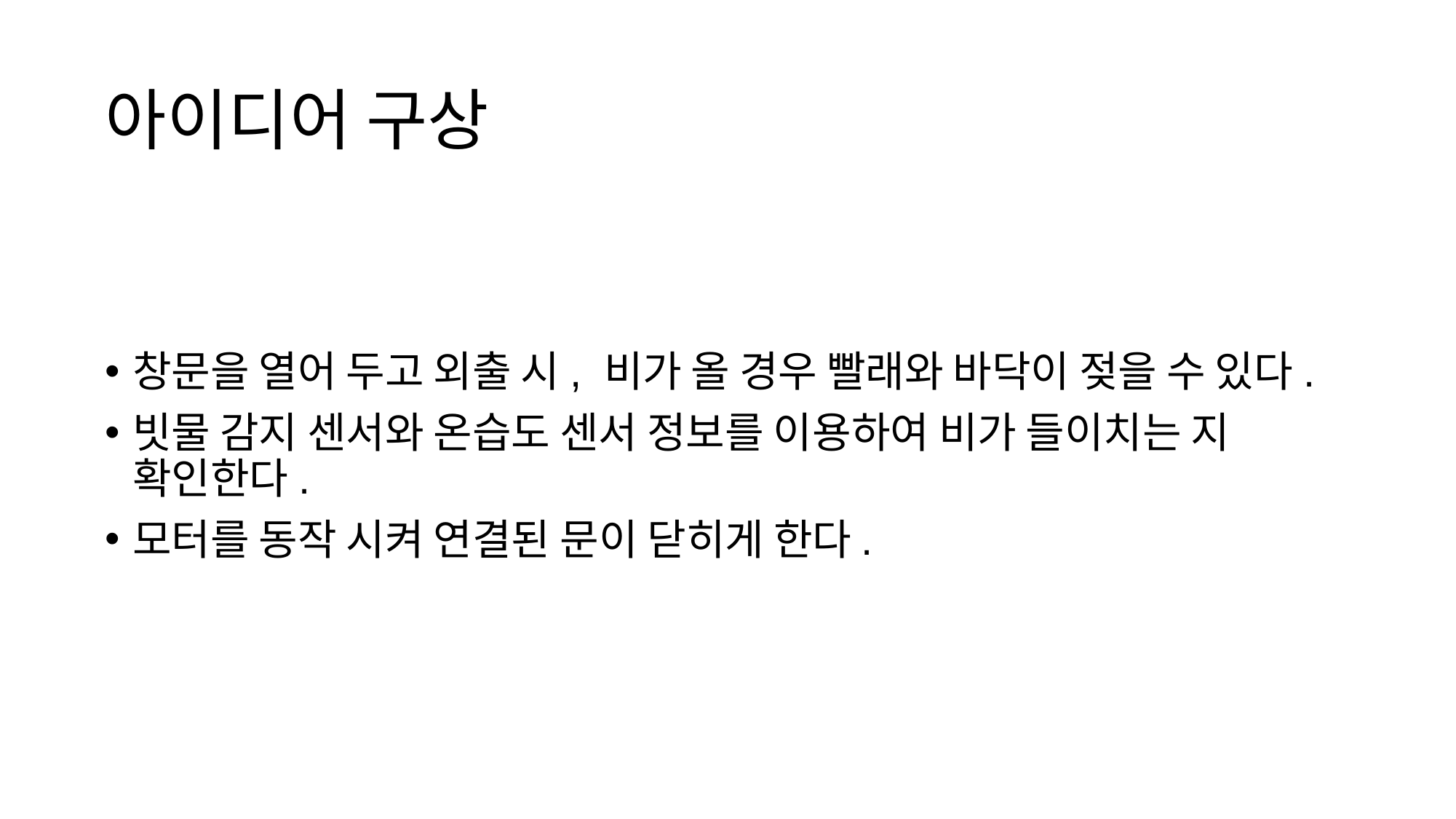

# 아이디어 구상

창문을 열어 두고 외출 시, 비가 올 경우 빨래와 바닥이 젖을 수 있다.
빗물 감지 센서와 온습도 센서 정보를 이용하여 비가 들이치는 지 확인한다.
모터를 동작 시켜 연결된 문이 닫히게 한다.